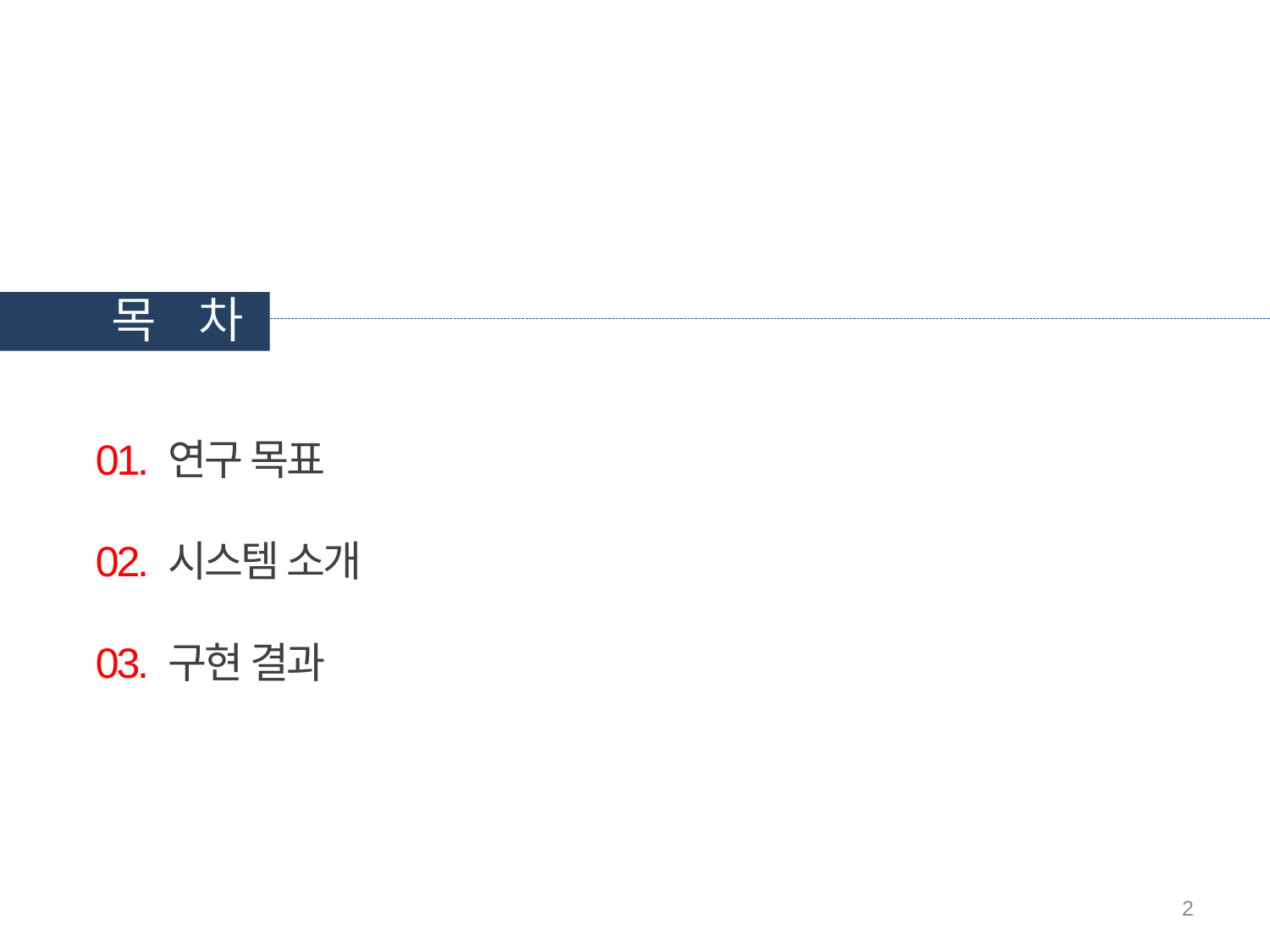

목    차

01. 연구 목표
02. 시스템 소개
03. 구현 결과
2